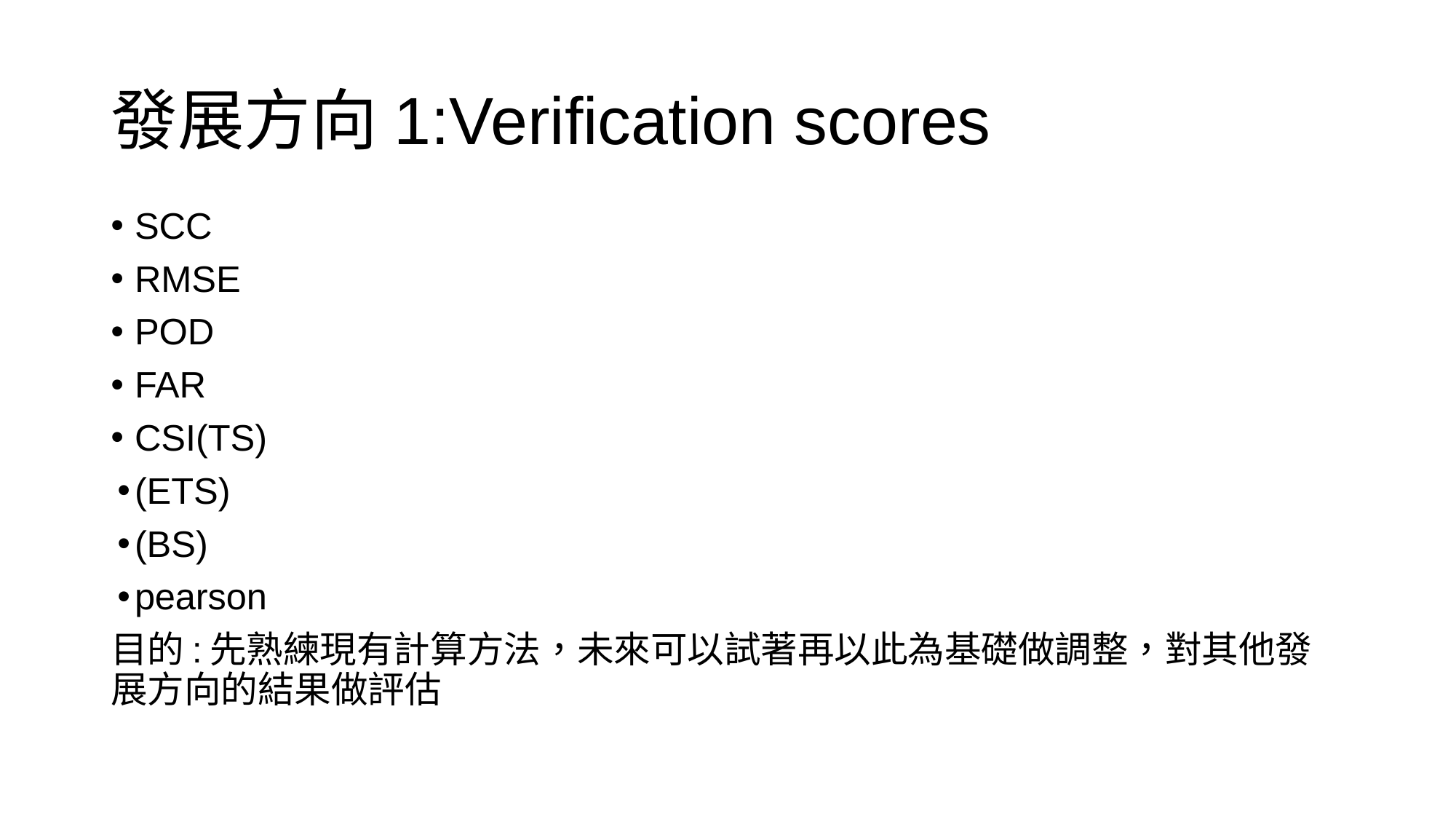

# 發展方向1:Verification scores
SCC
RMSE
POD
FAR
CSI(TS)
(ETS)
(BS)
pearson
目的:先熟練現有計算方法，未來可以試著再以此為基礎做調整，對其他發展方向的結果做評估